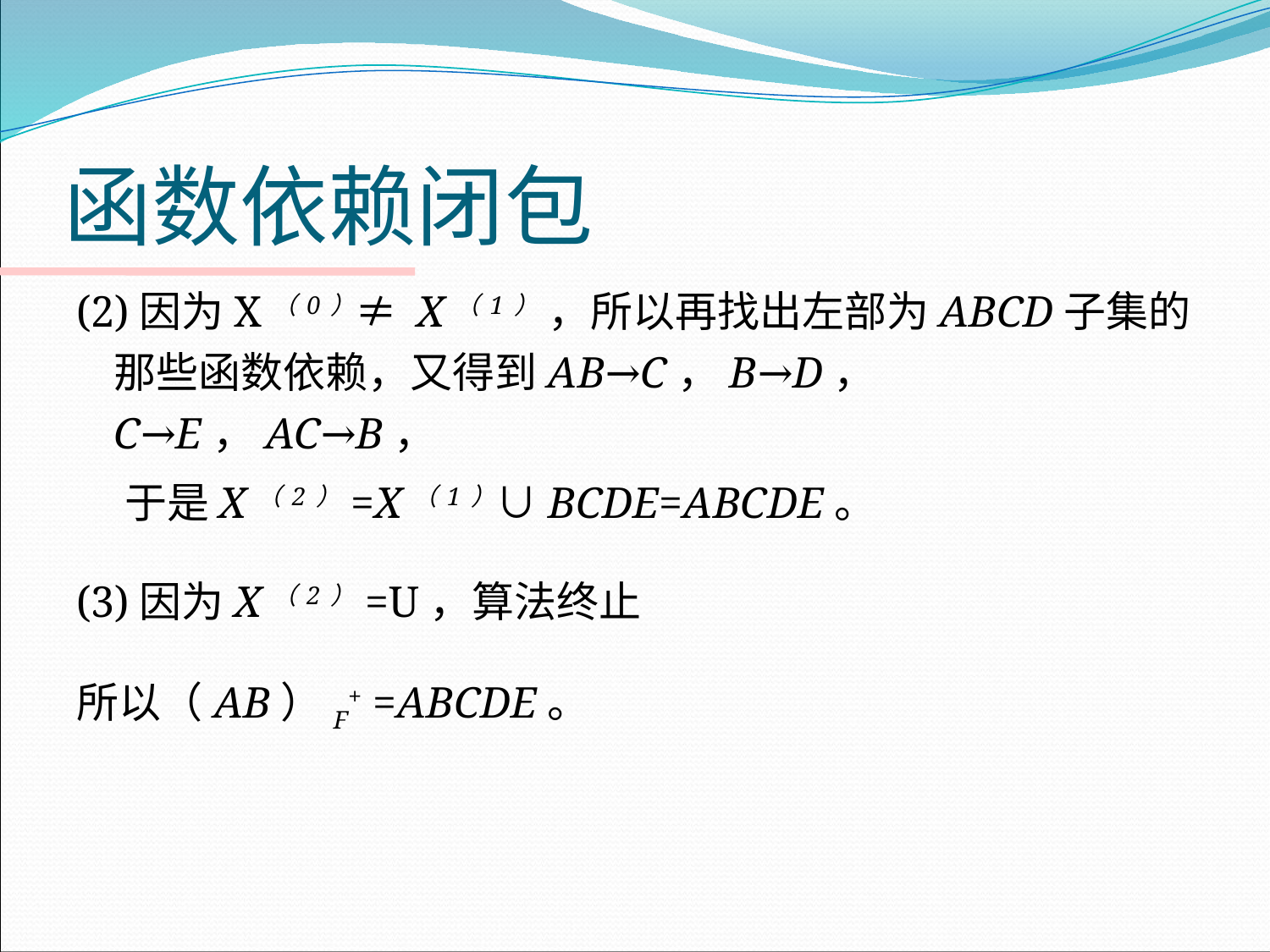

# 函数依赖闭包
(2)因为X（0）≠ X（1） ，所以再找出左部为ABCD子集的那些函数依赖，又得到AB→C，B→D， C→E，AC→B，
    于是X（2）=X（1）∪BCDE=ABCDE。
(3)因为X（2）=U，算法终止
所以（AB）F+ =ABCDE。

609